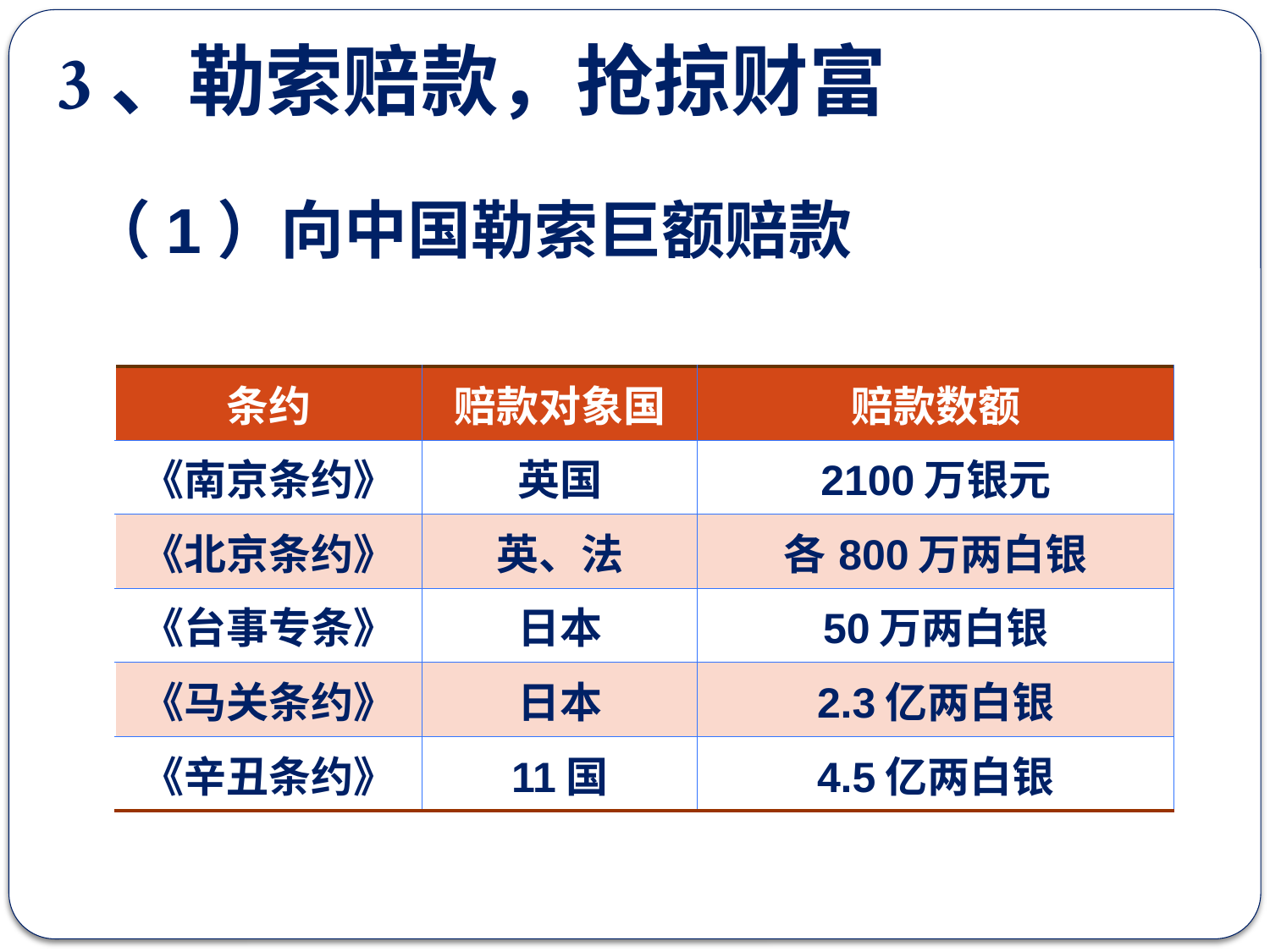

3、勒索赔款，抢掠财富
# （1）向中国勒索巨额赔款
| 条约 | 赔款对象国 | 赔款数额 |
| --- | --- | --- |
| 《南京条约》 | 英国 | 2100万银元 |
| 《北京条约》 | 英、法 | 各800万两白银 |
| 《台事专条》 | 日本 | 50万两白银 |
| 《马关条约》 | 日本 | 2.3亿两白银 |
| 《辛丑条约》 | 11国 | 4.5亿两白银 |